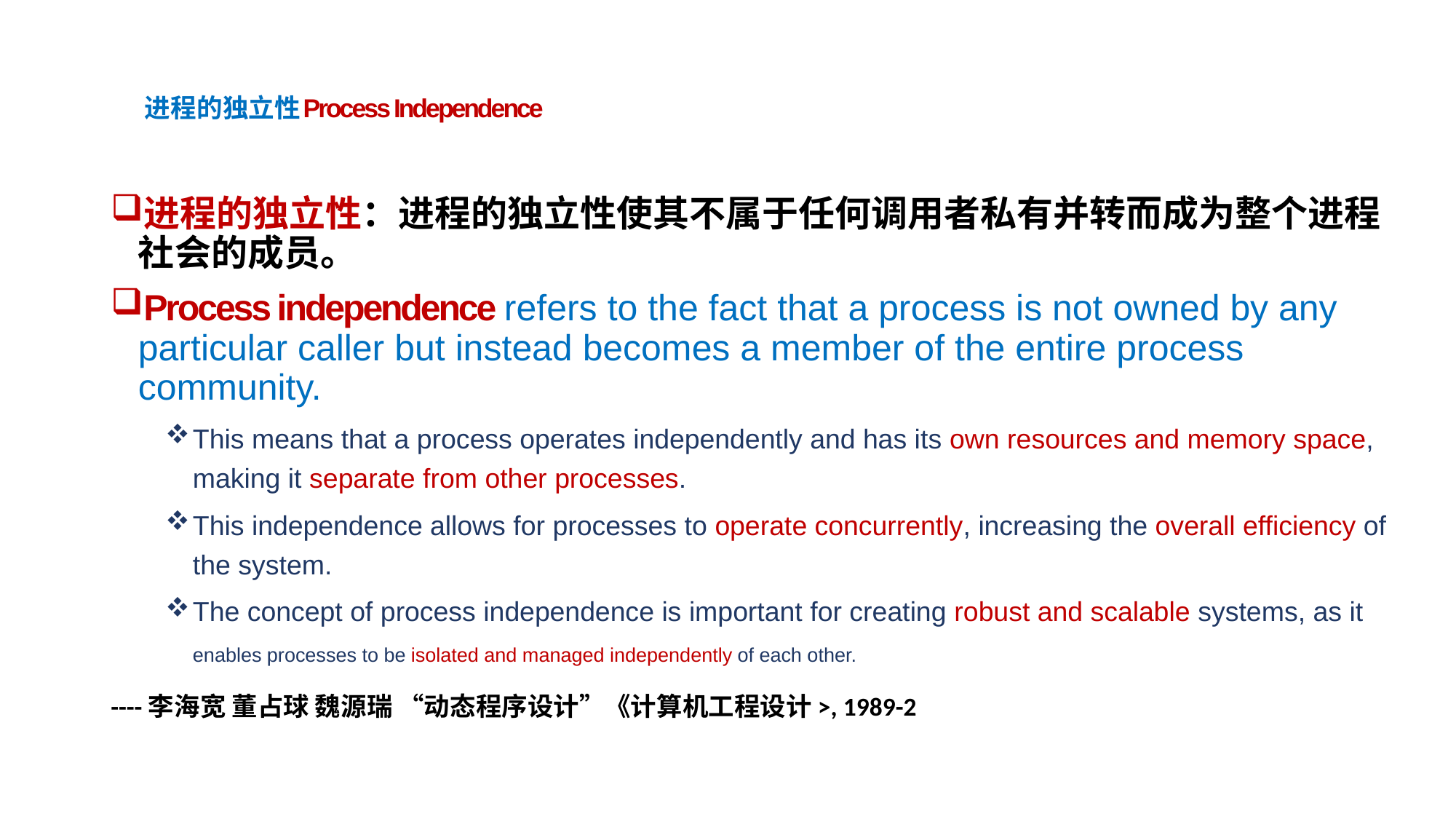

# 进程的独立性Process Independence
进程的独立性：进程的独立性使其不属于任何调用者私有并转而成为整个进程社会的成员。
Process independence refers to the fact that a process is not owned by any particular caller but instead becomes a member of the entire process community.
This means that a process operates independently and has its own resources and memory space, making it separate from other processes.
This independence allows for processes to operate concurrently, increasing the overall efficiency of the system.
The concept of process independence is important for creating robust and scalable systems, as it enables processes to be isolated and managed independently of each other.
----李海宽 董占球 魏源瑞 “动态程序设计”《计算机工程设计>, 1989-2